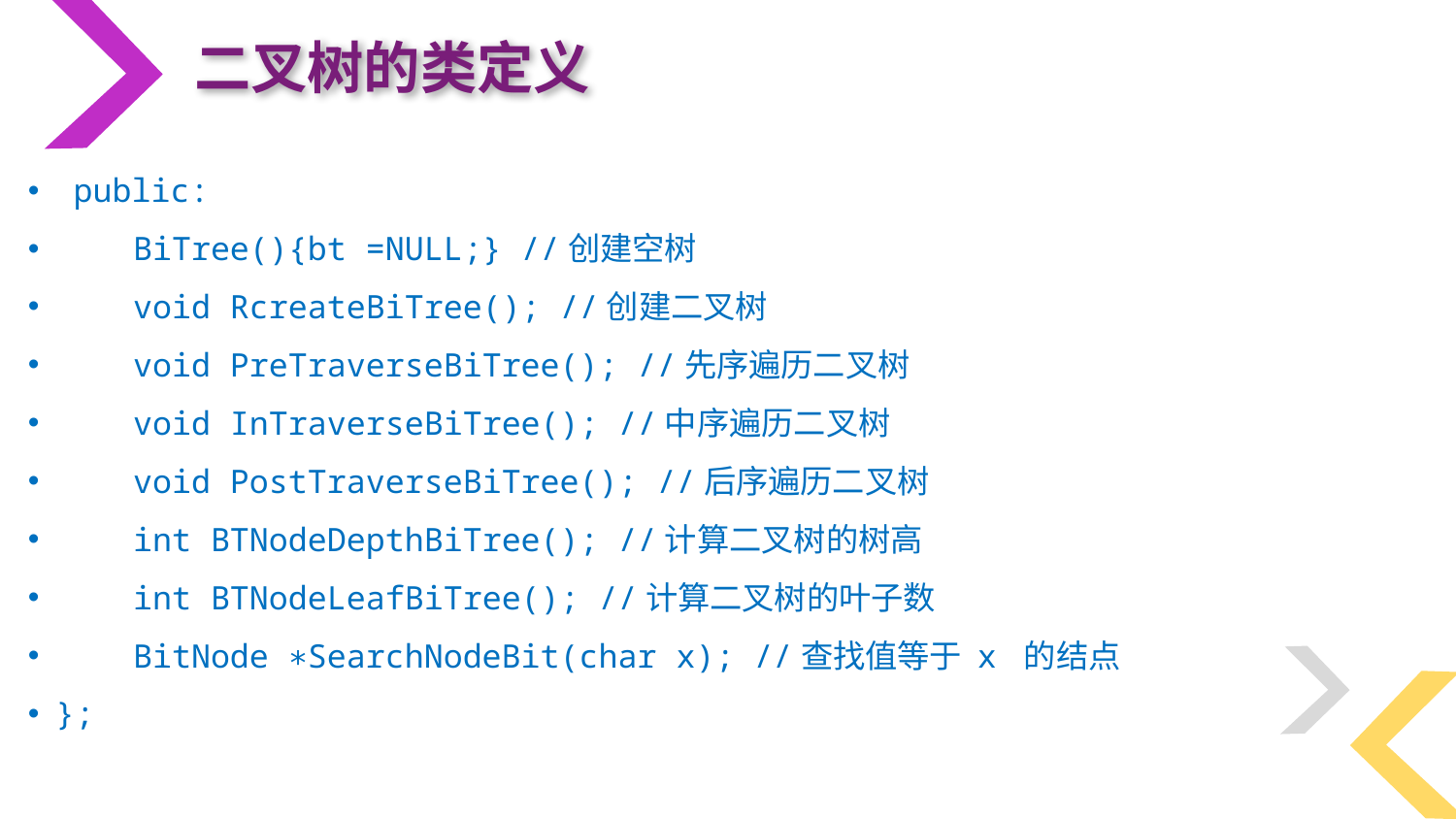

二叉树的类定义

  public:
    BiTree(){bt =NULL;} //创建空树
    void RcreateBiTree(); //创建二叉树
    void PreTraverseBiTree(); //先序遍历二叉树
    void InTraverseBiTree(); //中序遍历二叉树
    void PostTraverseBiTree(); //后序遍历二叉树
    int BTNodeDepthBiTree(); //计算二叉树的树高
    int BTNodeLeafBiTree(); //计算二叉树的叶子数
    BitNode ∗SearchNodeBit(char x); //查找值等于 x 的结点
};